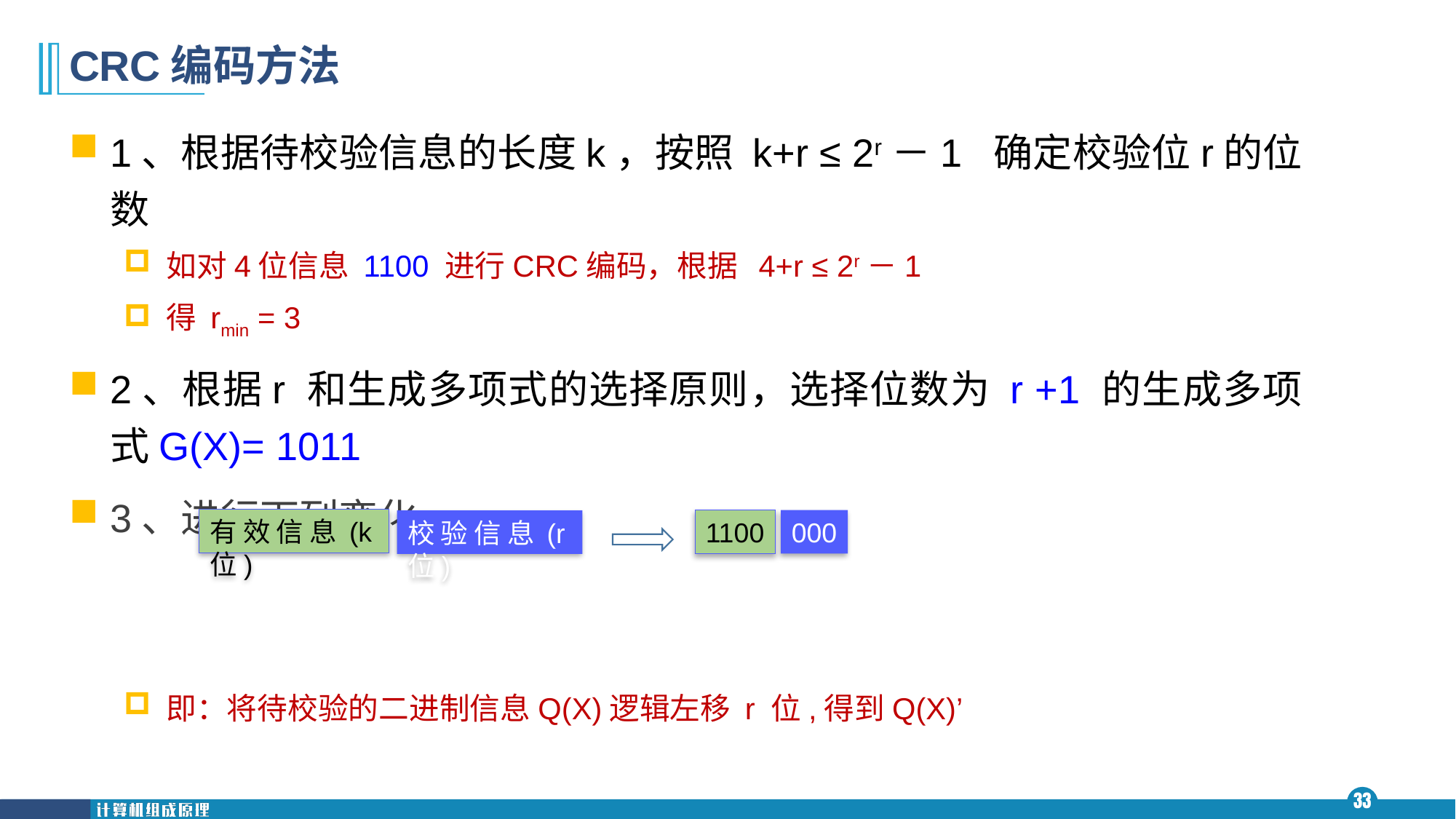

# CRC编码方法
1、根据待校验信息的长度k，按照 k+r ≤ 2r－1  确定校验位r的位数
如对4位信息 1100 进行CRC编码，根据  4+r ≤ 2r－1
得 rmin = 3
2、根据r 和生成多项式的选择原则，选择位数为 r +1 的生成多项式G(X)= 1011
3、进行下列变化

即：将待校验的二进制信息Q(X)逻辑左移 r 位,得到Q(X)’

有效信息(k位)
校验信息(r位)
1100
000